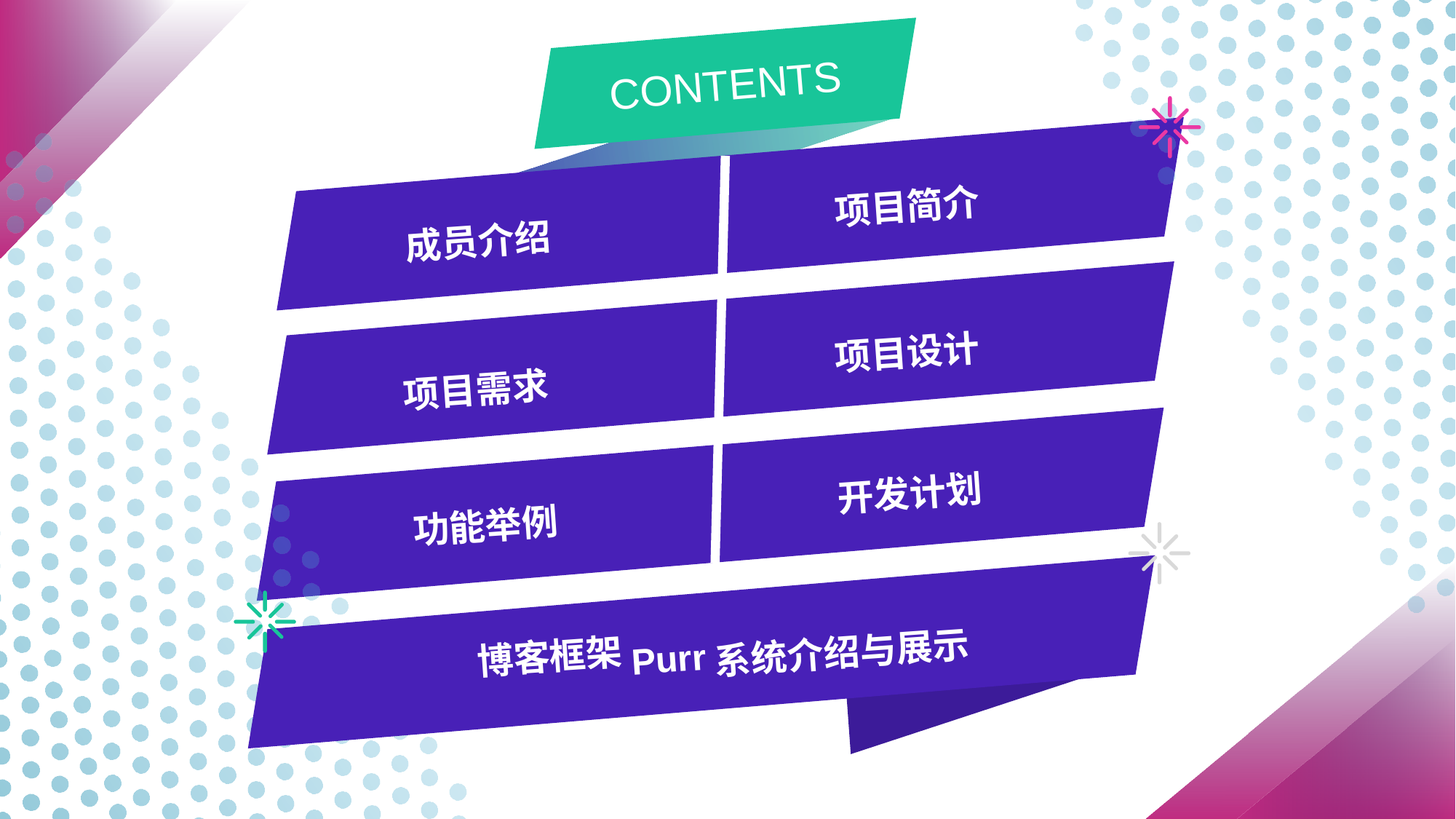

CONTENTS

项目简介
成员介绍

项目设计
项目需求

开发计划
功能举例

博客框架Purr系统介绍与展示